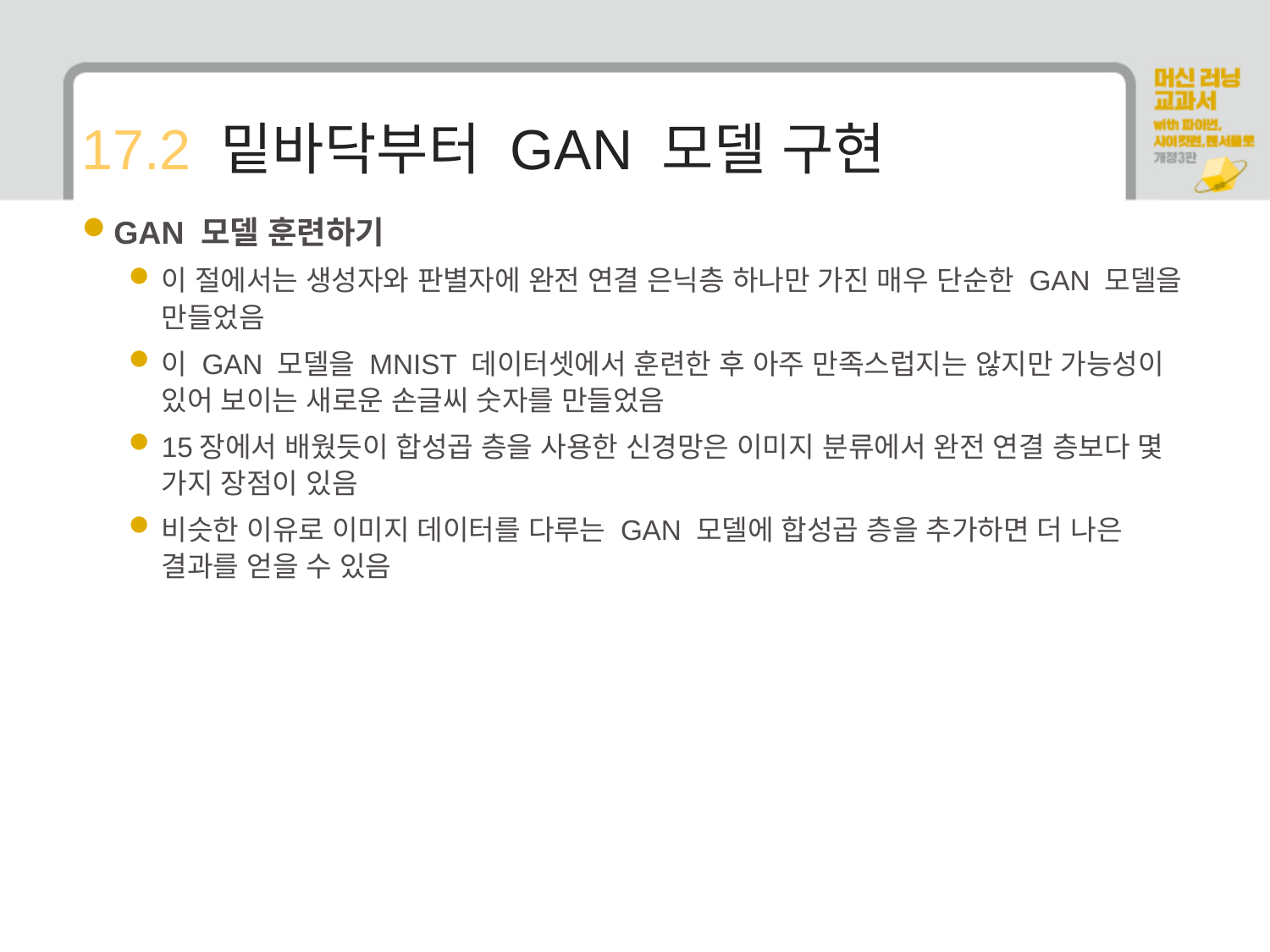

# 17.2 밑바닥부터 GAN 모델 구현
GAN 모델 훈련하기
이 절에서는 생성자와 판별자에 완전 연결 은닉층 하나만 가진 매우 단순한 GAN 모델을 만들었음
이 GAN 모델을 MNIST 데이터셋에서 훈련한 후 아주 만족스럽지는 않지만 가능성이 있어 보이는 새로운 손글씨 숫자를 만들었음
15장에서 배웠듯이 합성곱 층을 사용한 신경망은 이미지 분류에서 완전 연결 층보다 몇 가지 장점이 있음
비슷한 이유로 이미지 데이터를 다루는 GAN 모델에 합성곱 층을 추가하면 더 나은 결과를 얻을 수 있음